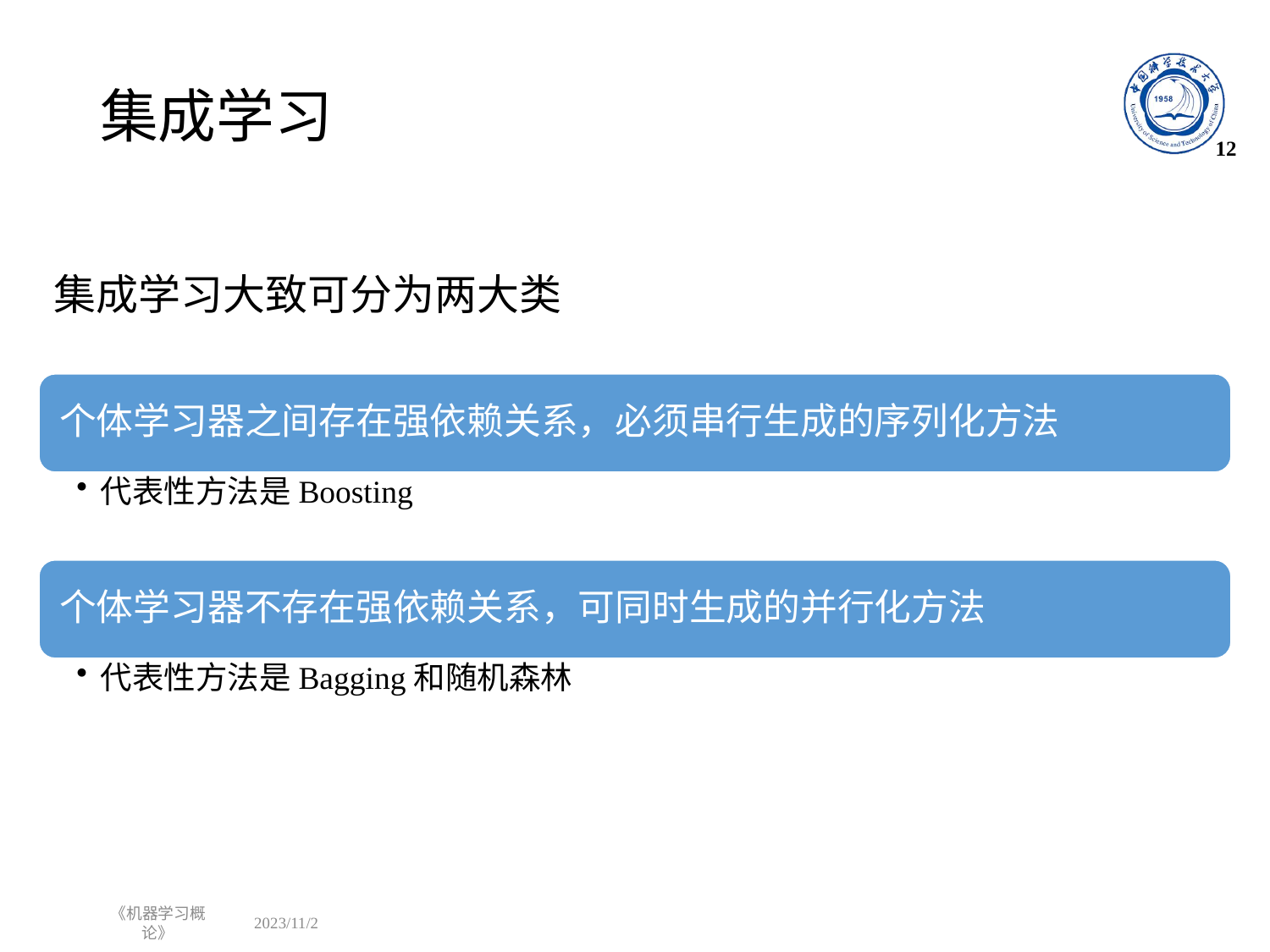

# 集成学习
12
集成学习大致可分为两大类
个体学习器之间存在强依赖关系，必须串行生成的序列化方法
代表性方法是Boosting
个体学习器不存在强依赖关系，可同时生成的并行化方法
代表性方法是Bagging和随机森林
《机器学习概论》
2023/11/2